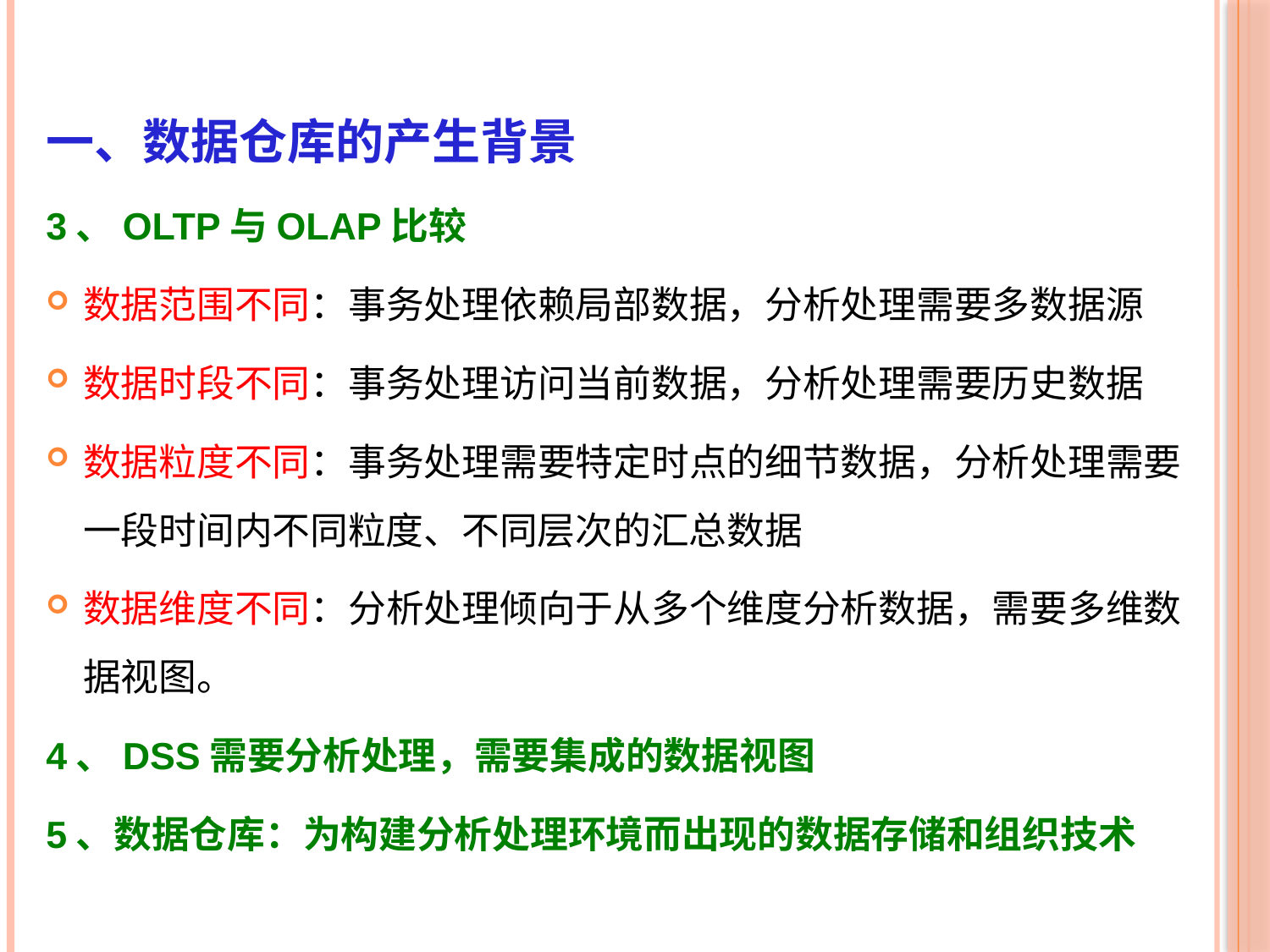

一、数据仓库的产生背景
3、OLTP与OLAP比较
数据范围不同：事务处理依赖局部数据，分析处理需要多数据源
数据时段不同：事务处理访问当前数据，分析处理需要历史数据
数据粒度不同：事务处理需要特定时点的细节数据，分析处理需要一段时间内不同粒度、不同层次的汇总数据
数据维度不同：分析处理倾向于从多个维度分析数据，需要多维数据视图。
4、DSS需要分析处理，需要集成的数据视图
5、数据仓库：为构建分析处理环境而出现的数据存储和组织技术